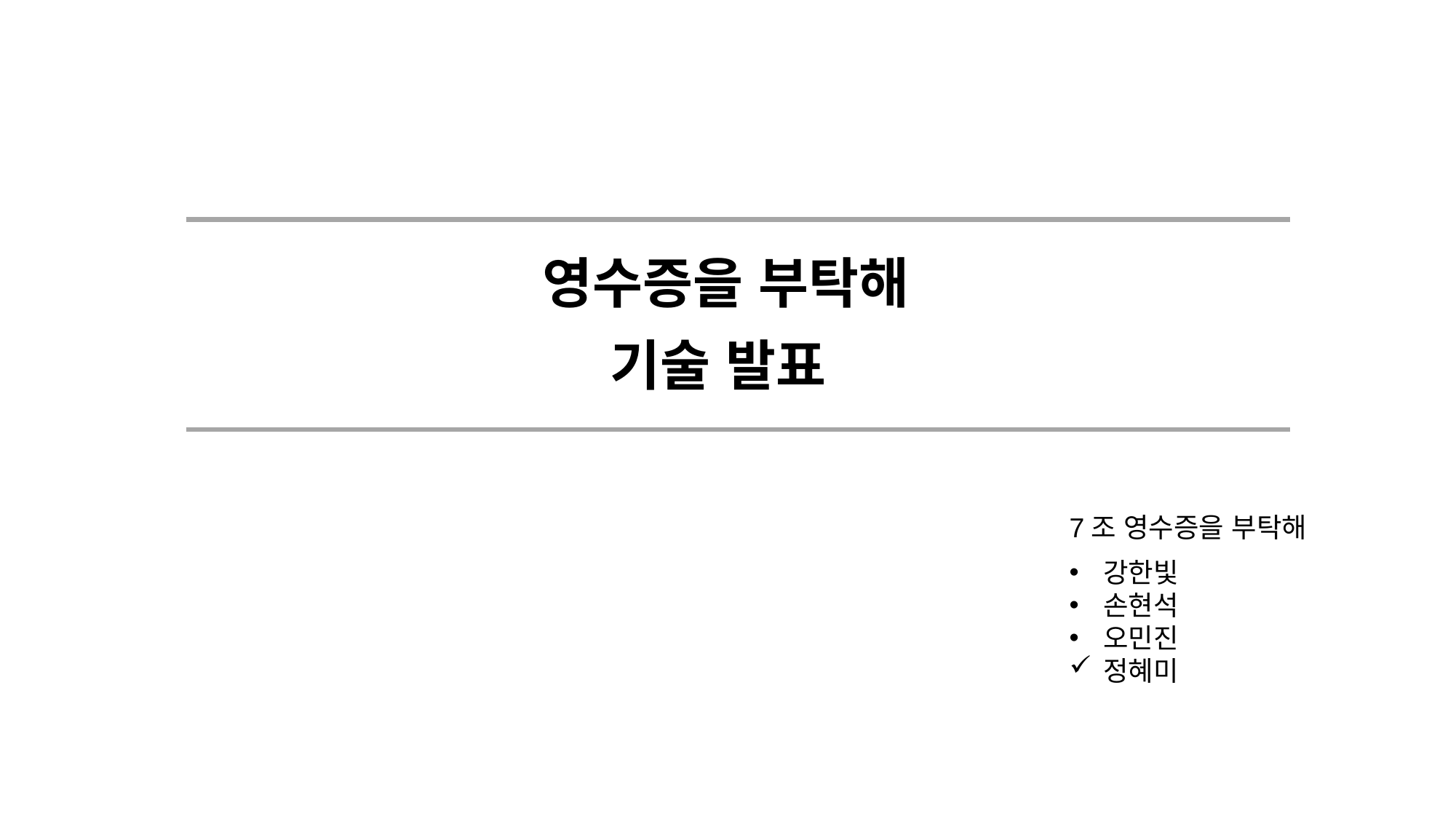

영수증을 부탁해

기술 발표
7조 영수증을 부탁해

강한빛
손현석
오민진
정혜미